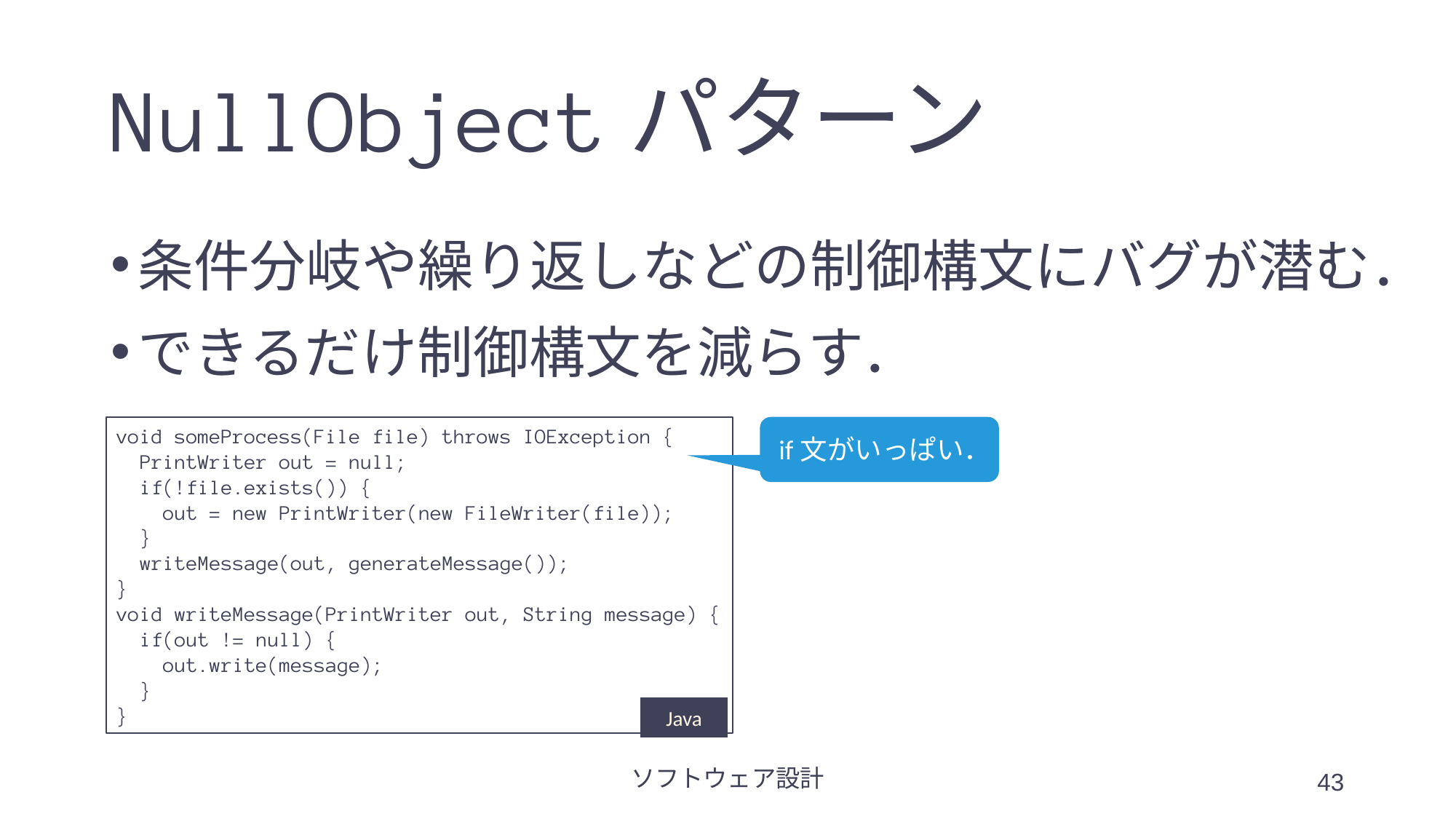

# NullObjectパターン
条件分岐や繰り返しなどの制御構文にバグが潜む．
できるだけ制御構文を減らす．
void someProcess(File file) throws IOException {
  PrintWriter out = null;
  if(!file.exists()) {
    out = new PrintWriter(new FileWriter(file));
  }
  writeMessage(out, generateMessage());
}
void writeMessage(PrintWriter out, String message) {
  if(out != null) {
    out.write(message);
  }
}
Java

if文がいっぱい．
ソフトウェア設計
43